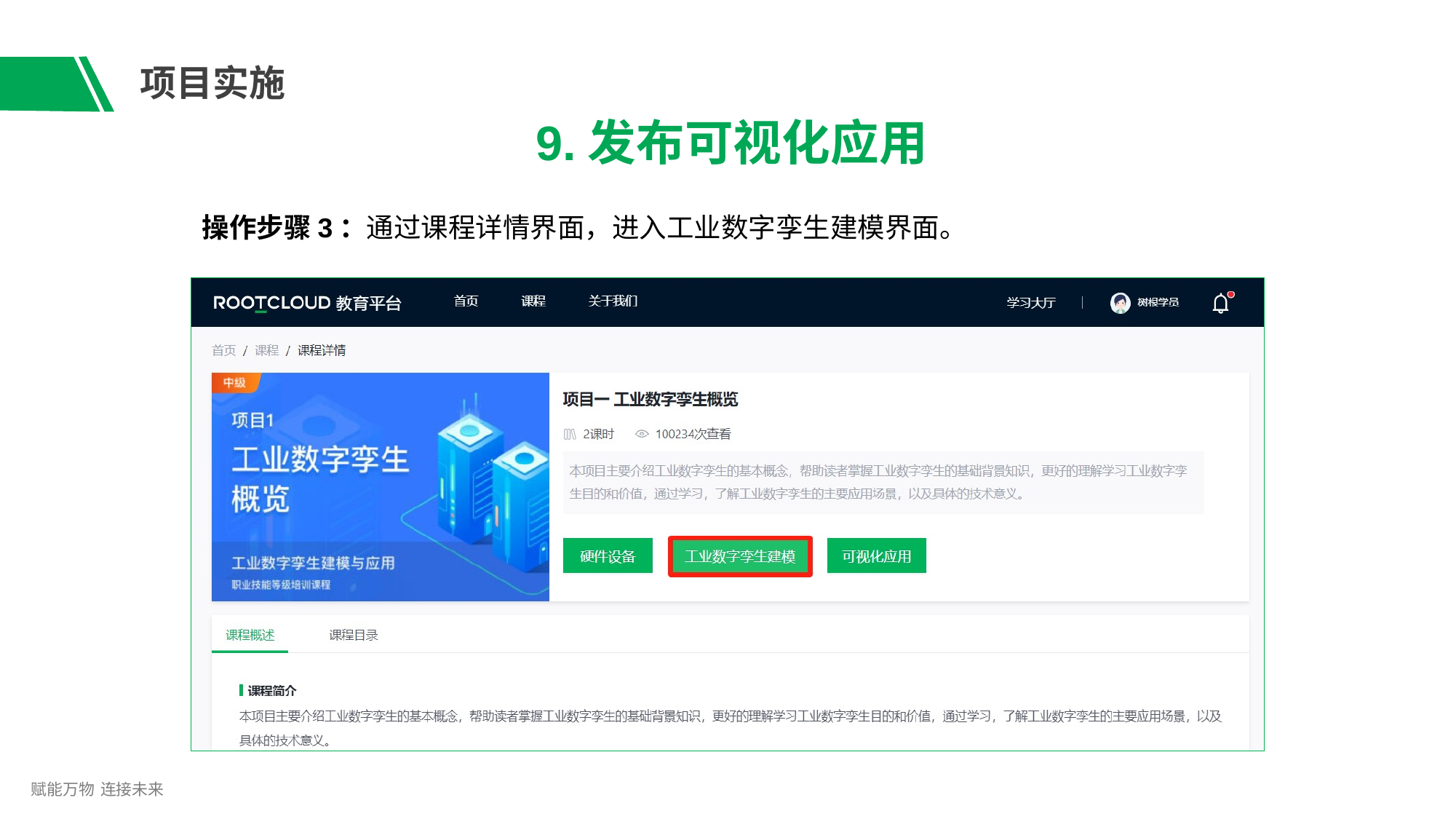

# 项目实施
9.发布可视化应用
操作步骤3：通过课程详情界面，进入工业数字孪生建模界面。

赋能万物 连接未来